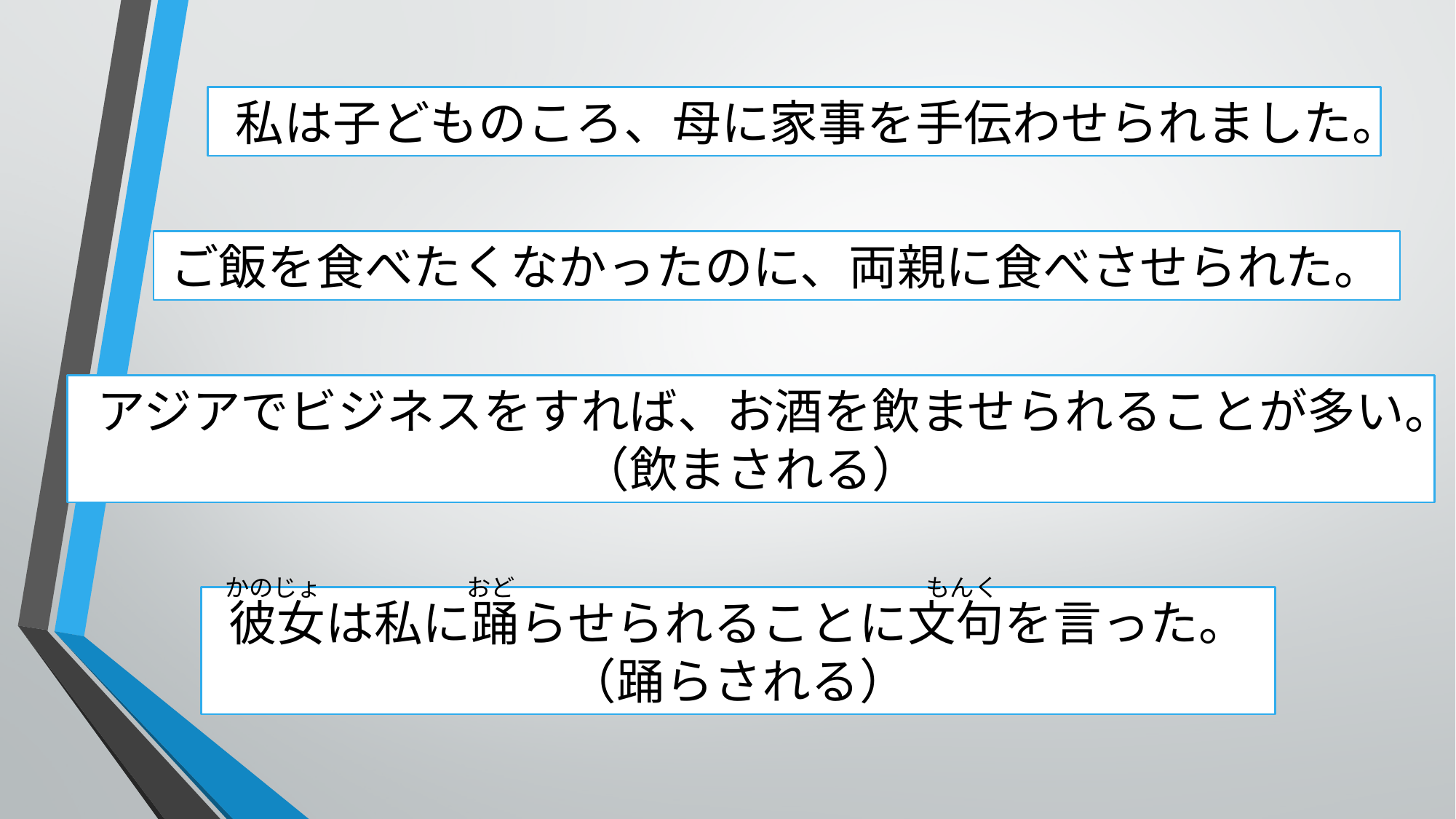

私は子どものころ、母に家事を手伝わせられました。
ご飯を食べたくなかったのに、両親に食べさせられた。
アジアでビジネスをすれば、お酒を飲ませられることが多い。（飲まされる）
かのじょ　　　　　　おど　　　　　　　　　　　　　　　　　もんく
彼女は私に踊らせられることに文句を言った。（踊らされる）